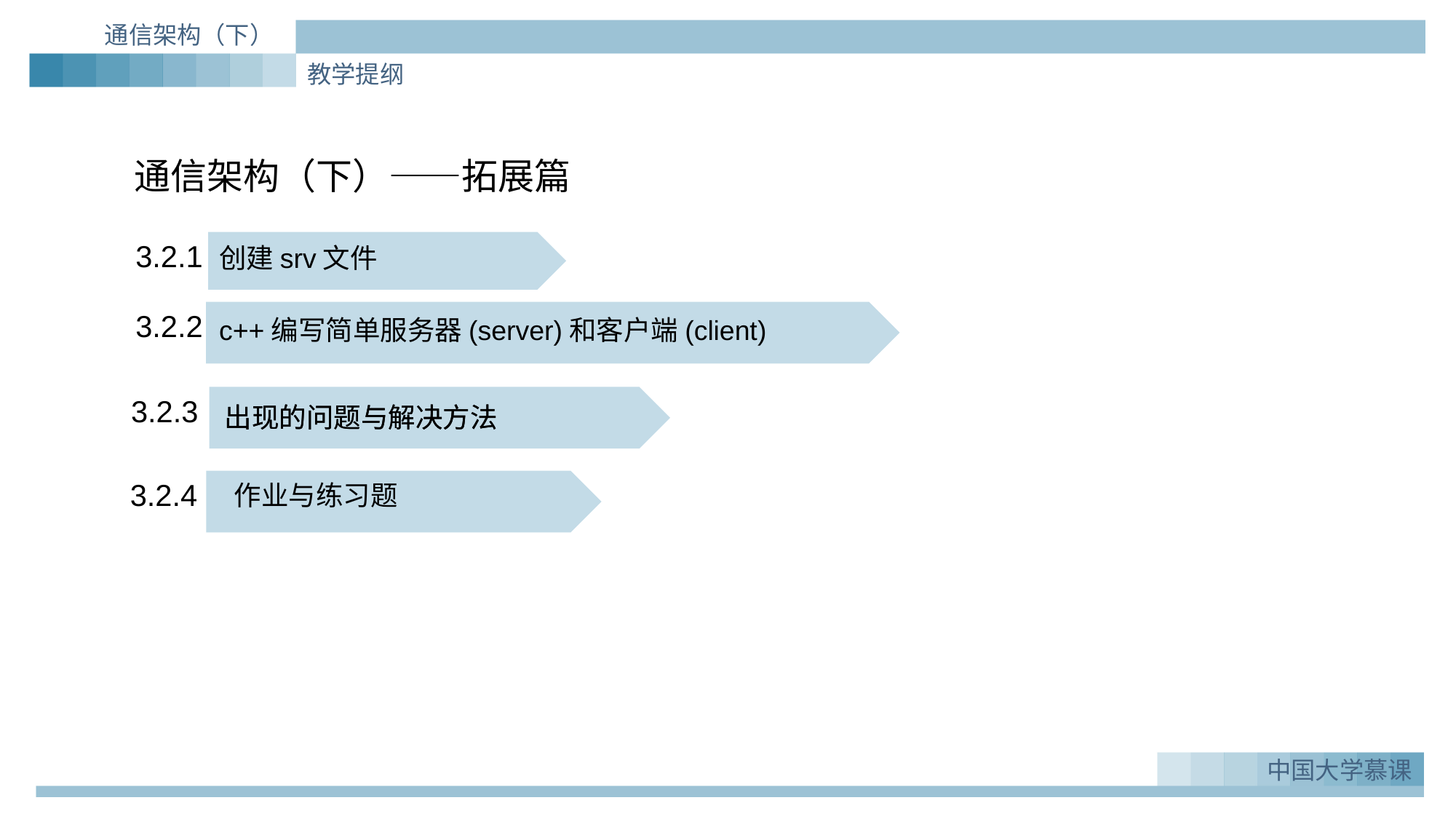

通信架构（下）
教学提纲
通信架构（下）——拓展篇
3.2.1

创建srv文件
3.2.2

c++编写简单服务器(server)和客户端(client)
3.2.3

出现的问题与解决方法
出现的问题与解决方法
3.2.4

作业与练习题
中国大学慕课